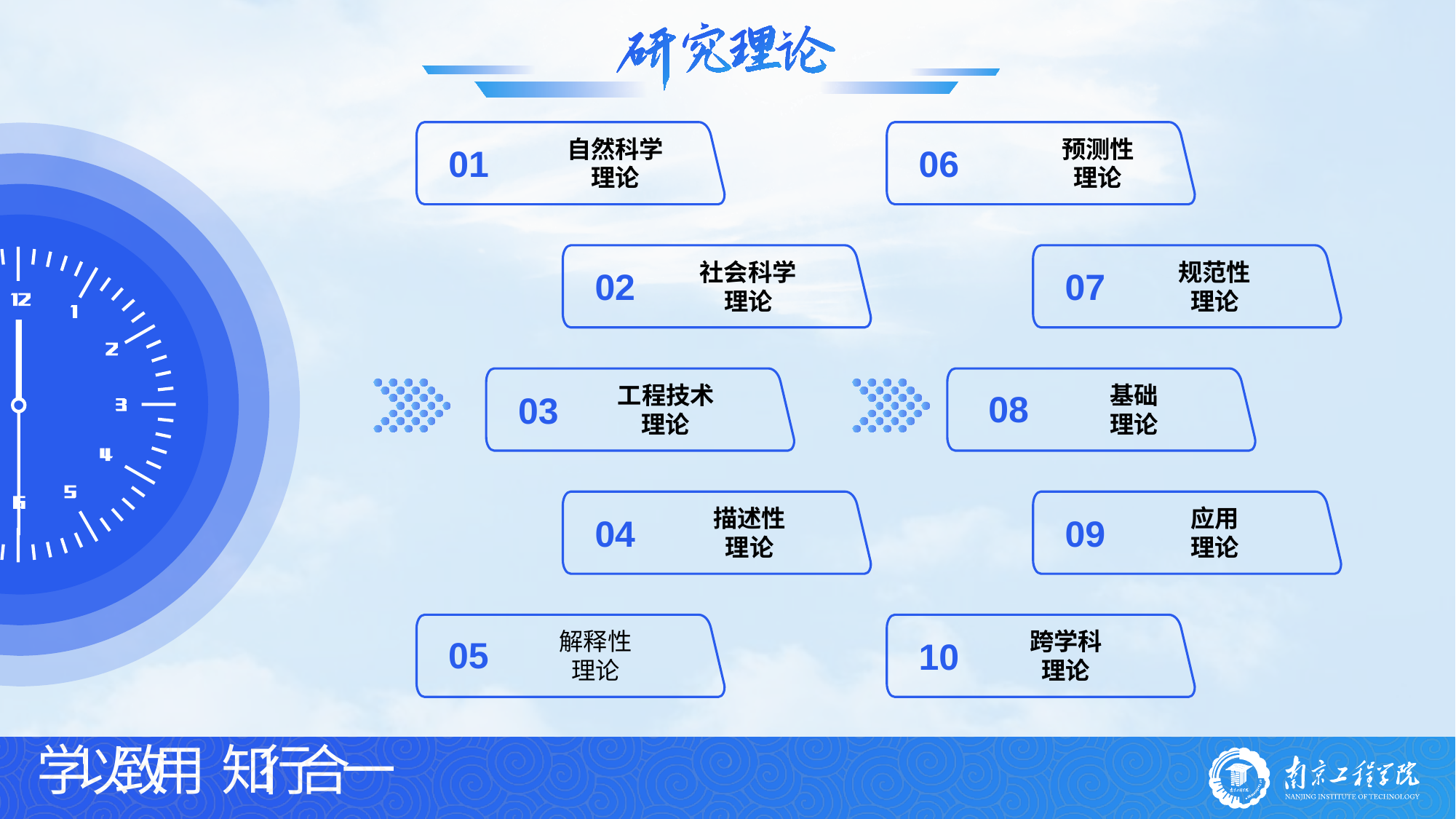

自然科学
理论
01

预测性
理论
06

社会科学
理论
02

规范性
理论
07

工程技术
理论
03

基础
理论
08

描述性
理论
04

应用
理论
09

解释性
理论
05

跨学科
理论
10